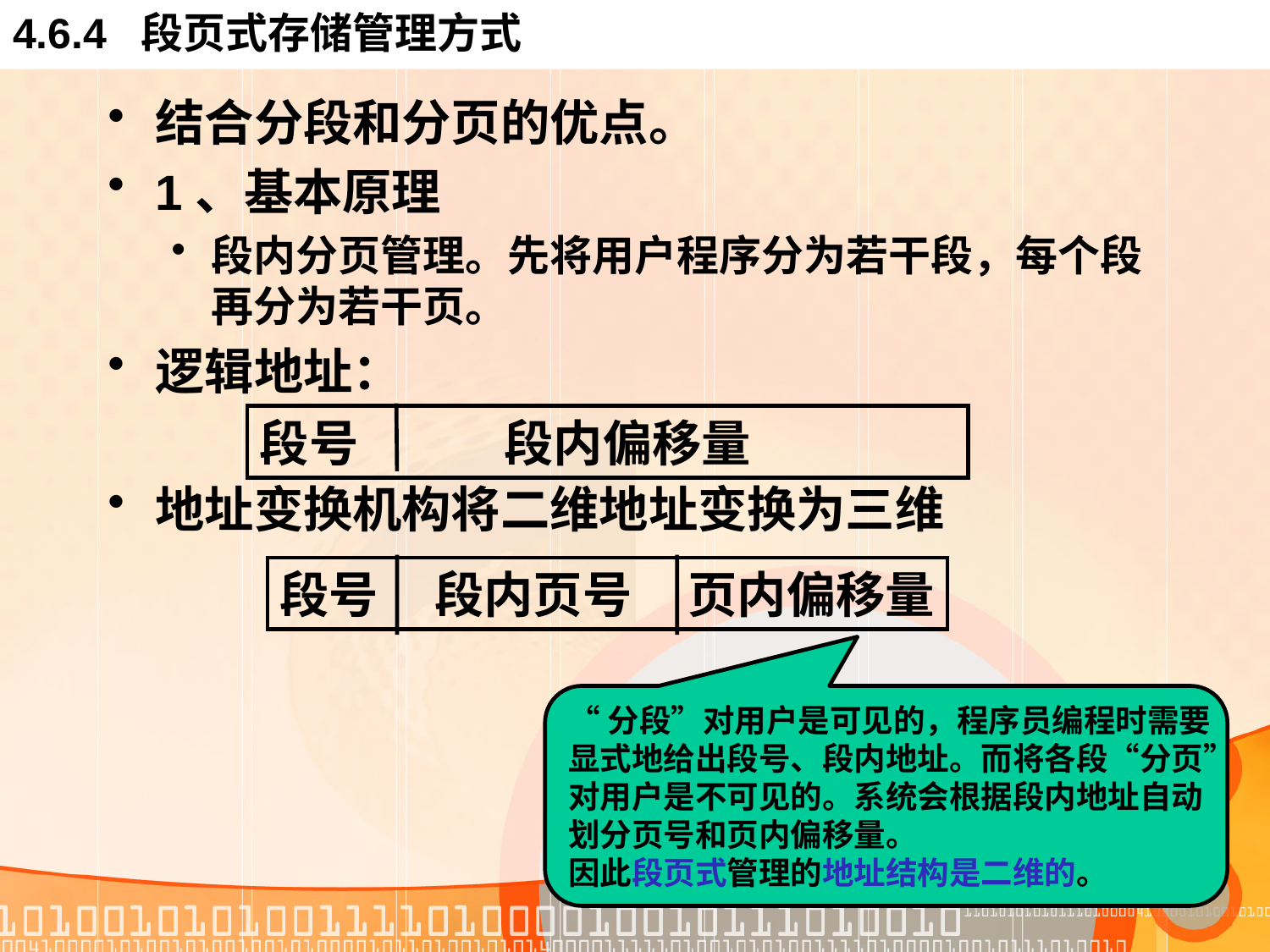

# 4.6.4  段页式存储管理方式
结合分段和分页的优点。
1、基本原理
段内分页管理。先将用户程序分为若干段，每个段再分为若干页。
逻辑地址：

地址变换机构将二维地址变换为三维

段号             段内偏移量

段号     段内页号     页内偏移量
“分段”对用户是可见的，程序员编程时需要
显式地给出段号、段内地址。而将各段“分页”
对用户是不可见的。系统会根据段内地址自动
划分页号和页内偏移量。
因此段页式管理的地址结构是二维的。